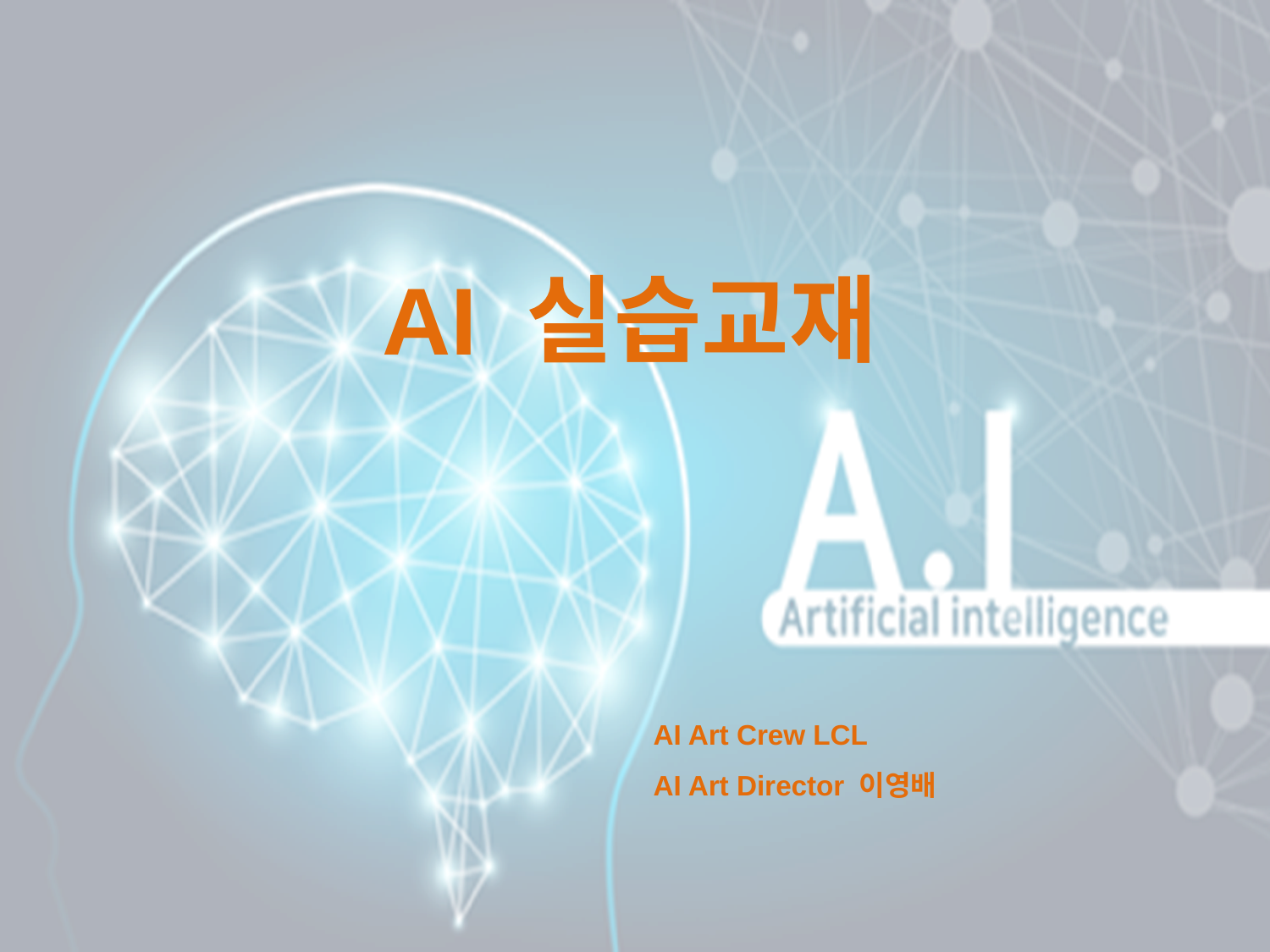

AI 실습교재
AI Art Crew LCL
AI Art Director 이영배